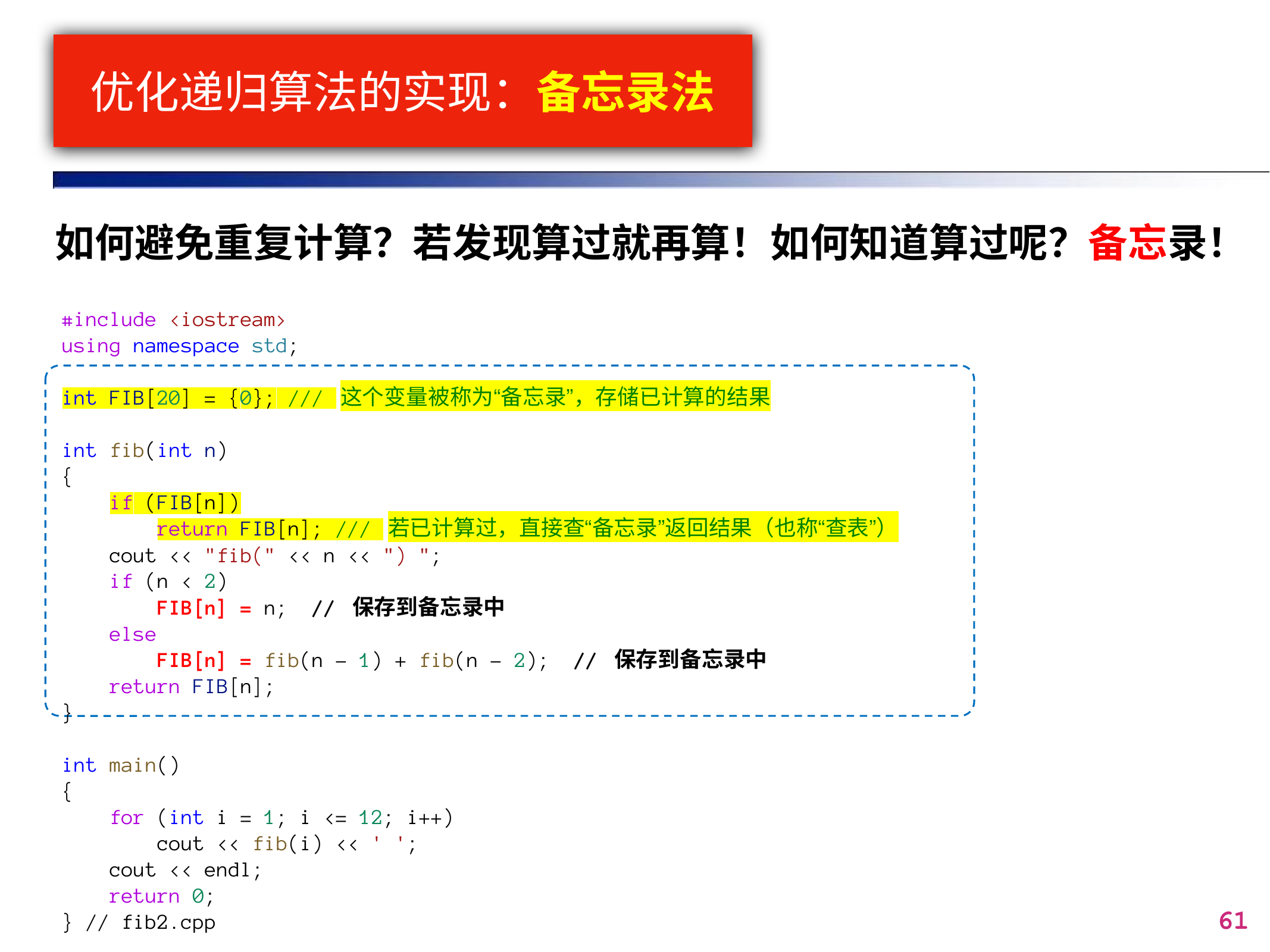

# 优化递归算法的实现：备忘录法
如何避免重复计算？若发现算过就再算！如何知道算过呢？备忘录！
#include <iostream>
using namespace std;
int FIB[20] = {0}; /// 这个变量被称为“备忘录”，存储已计算的结果
int fib(int n)
{
    if (FIB[n])
        return FIB[n]; /// 若已计算过，直接查“备忘录”返回结果（也称“查表”）
    cout << "fib(" << n << ") ";
    if (n < 2)
        FIB[n] = n;  // 保存到备忘录中
    else
        FIB[n] = fib(n - 1) + fib(n - 2);  // 保存到备忘录中
    return FIB[n];
}
int main()
{
    for (int i = 1; i <= 12; i++)
        cout << fib(i) << ' ';
    cout << endl;
    return 0;
} // fib2.cpp

61